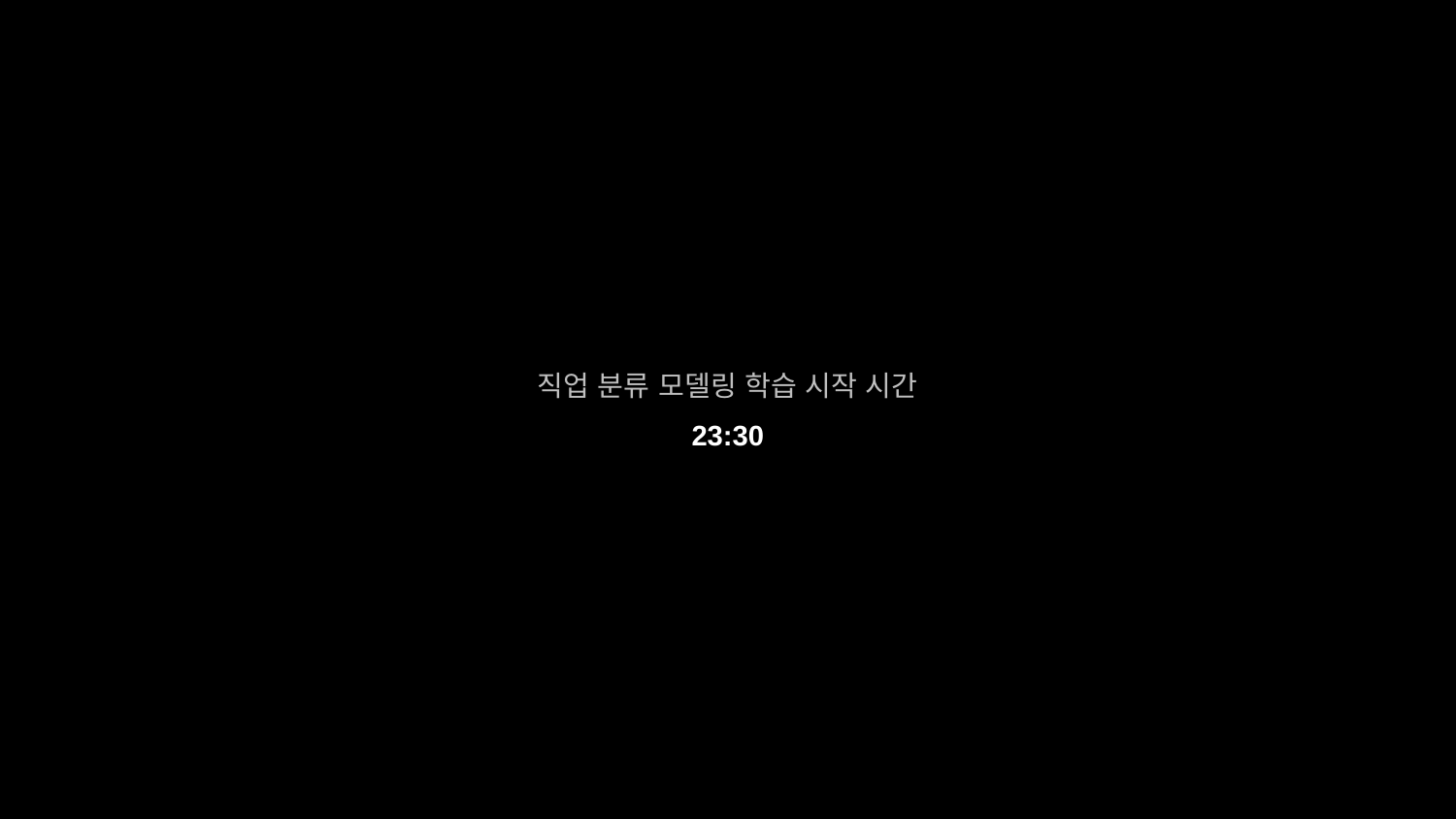

직업 분류 모델링 학습 시작 시간
23:30